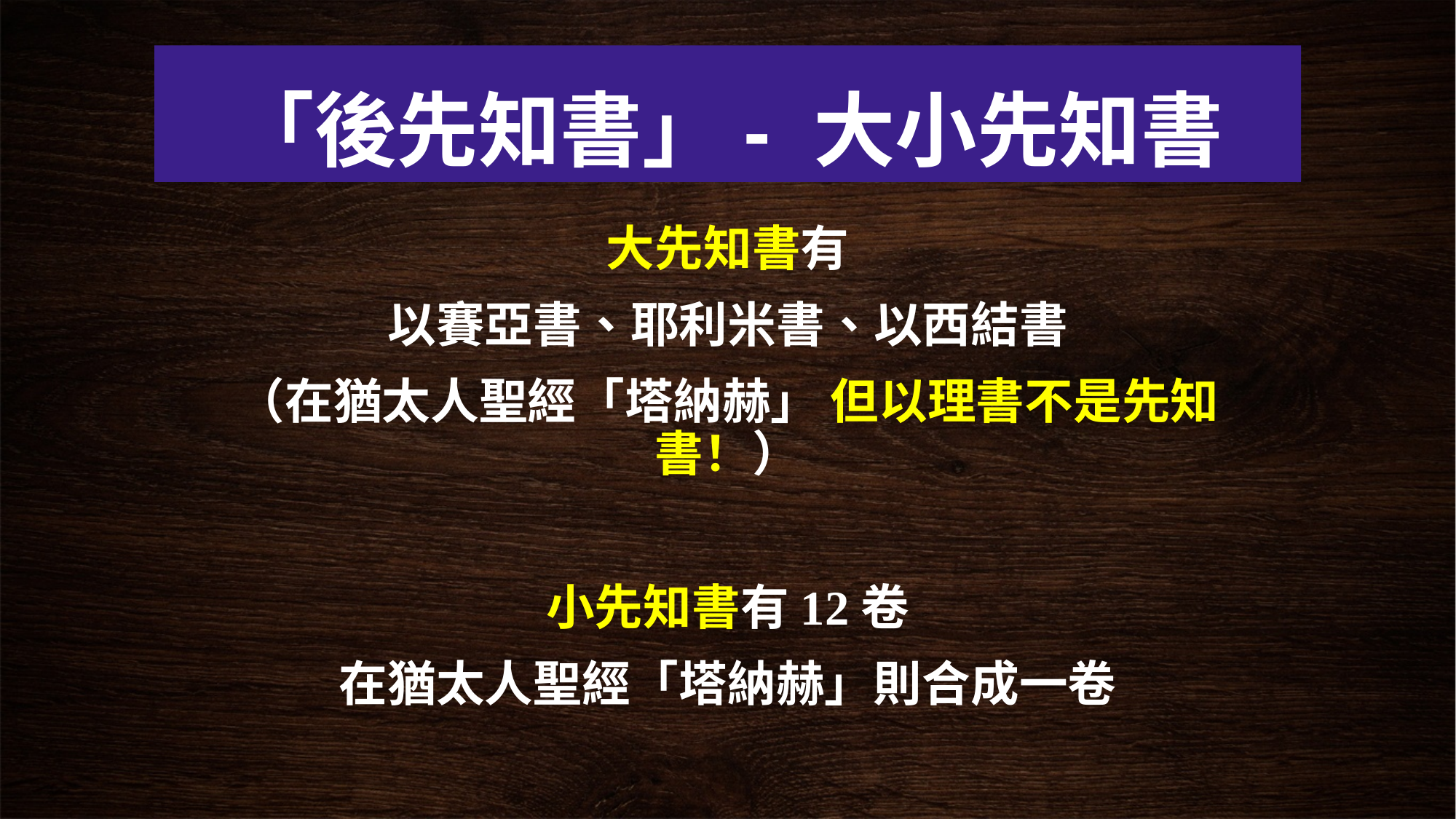

# 「後先知書」- 大小先知書
大先知書有
以賽亞書、耶利米書、以西結書
（在猶太人聖經「塔納赫」 但以理書不是先知書！）

小先知書有12卷
在猶太人聖經「塔納赫」則合成一卷